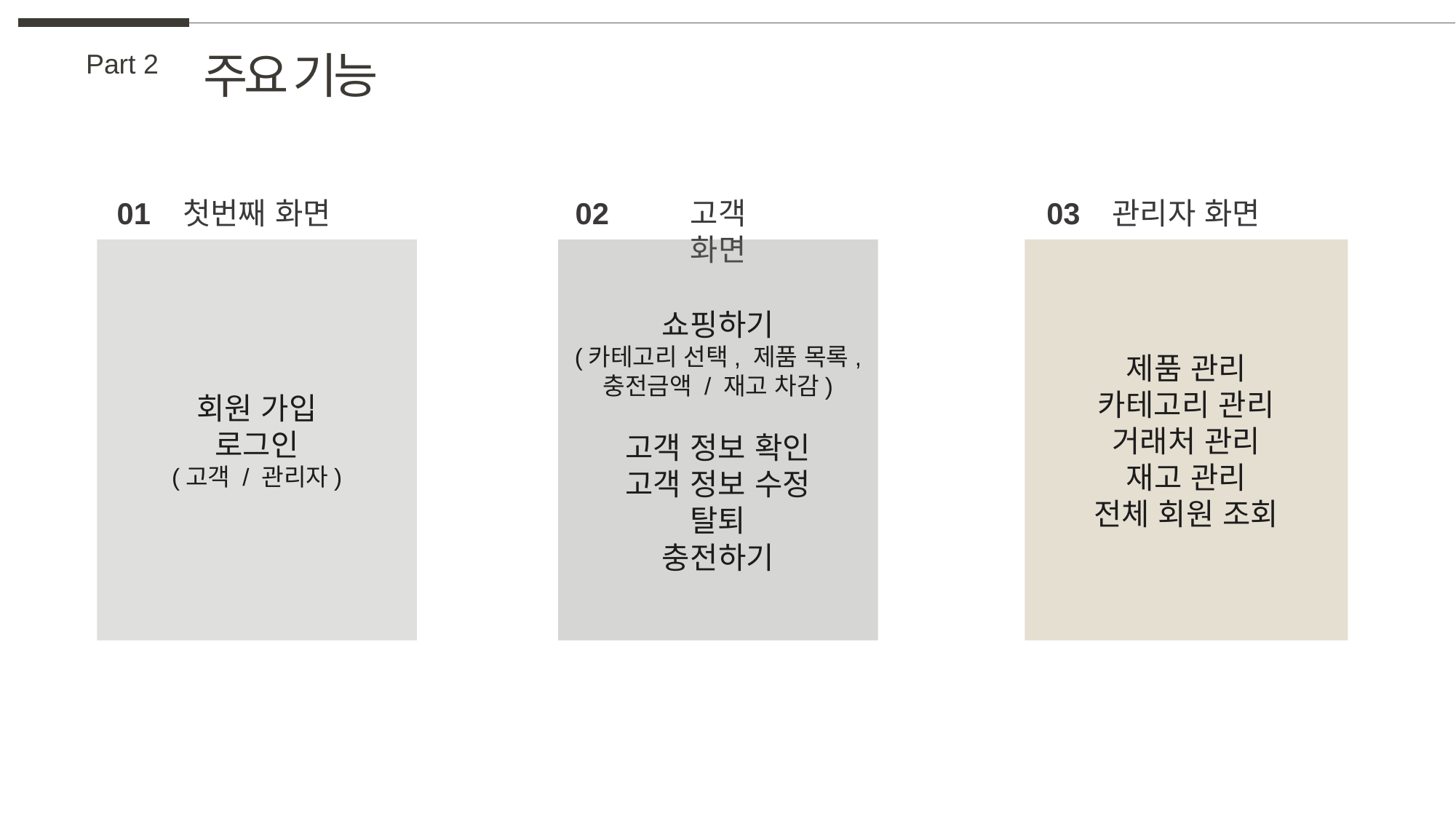

주요 기능
Part 2
01
첫번째 화면
02
고객 화면
03
관리자 화면
회원 가입
로그인
(고객 / 관리자)
쇼핑하기
(카테고리 선택, 제품 목록,
충전금액 / 재고 차감)

고객 정보 확인
고객 정보 수정
탈퇴
충전하기
제품 관리
카테고리 관리
거래처 관리
재고 관리
전체 회원 조회